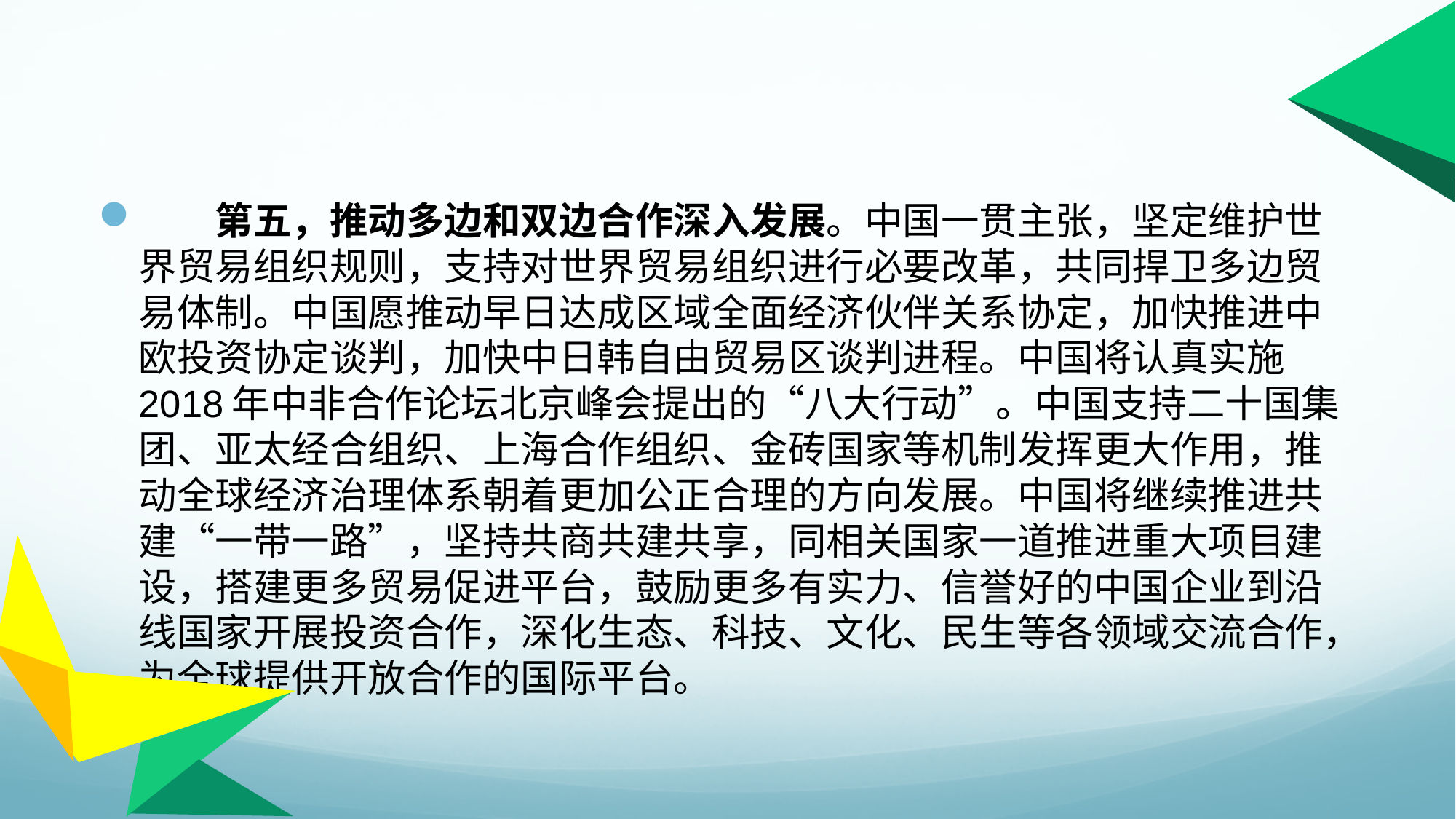

第五，推动多边和双边合作深入发展。中国一贯主张，坚定维护世界贸易组织规则，支持对世界贸易组织进行必要改革，共同捍卫多边贸易体制。中国愿推动早日达成区域全面经济伙伴关系协定，加快推进中欧投资协定谈判，加快中日韩自由贸易区谈判进程。中国将认真实施2018年中非合作论坛北京峰会提出的“八大行动”。中国支持二十国集团、亚太经合组织、上海合作组织、金砖国家等机制发挥更大作用，推动全球经济治理体系朝着更加公正合理的方向发展。中国将继续推进共建“一带一路”，坚持共商共建共享，同相关国家一道推进重大项目建设，搭建更多贸易促进平台，鼓励更多有实力、信誉好的中国企业到沿线国家开展投资合作，深化生态、科技、文化、民生等各领域交流合作，为全球提供开放合作的国际平台。